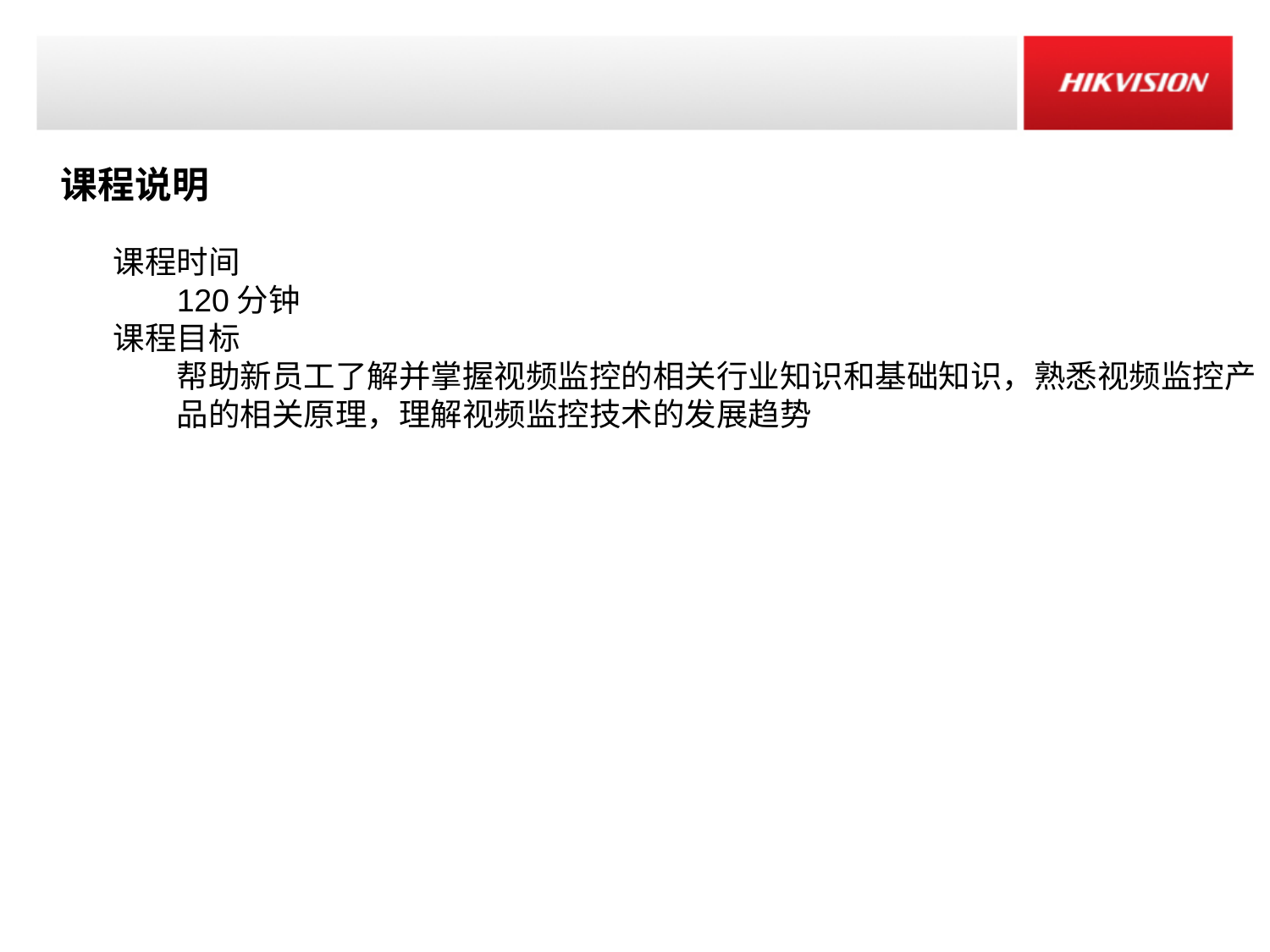

课程说明
课程时间
120分钟
课程目标
帮助新员工了解并掌握视频监控的相关行业知识和基础知识，熟悉视频监控产品的相关原理，理解视频监控技术的发展趋势